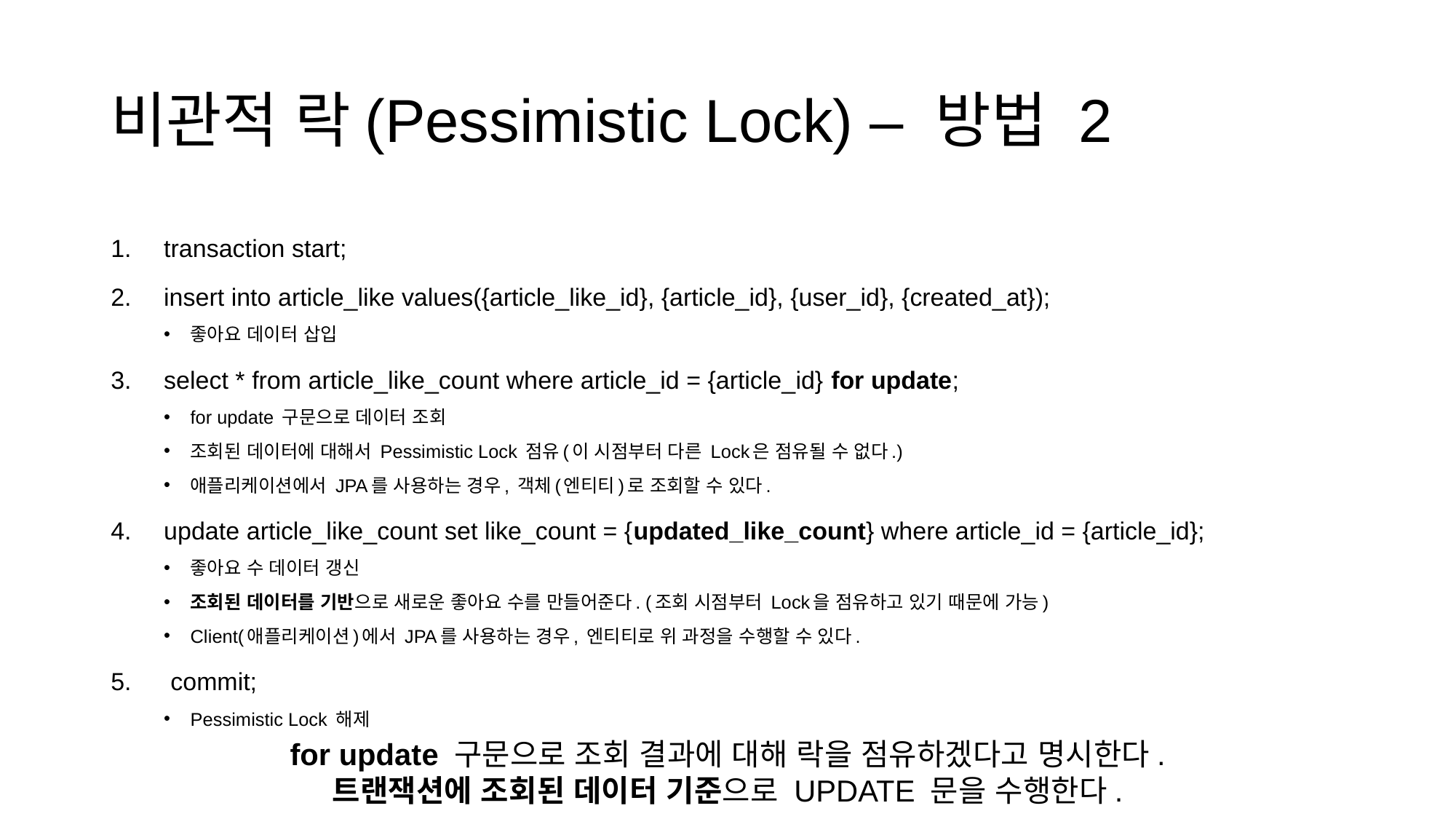

# 비관적 락(Pessimistic Lock) – 방법 2
transaction start;
insert into article_like values({article_like_id}, {article_id}, {user_id}, {created_at});
좋아요 데이터 삽입
select * from article_like_count where article_id = {article_id} for update;
for update 구문으로 데이터 조회
조회된 데이터에 대해서 Pessimistic Lock 점유(이 시점부터 다른 Lock은 점유될 수 없다.)
애플리케이션에서 JPA를 사용하는 경우, 객체(엔티티)로 조회할 수 있다.
update article_like_count set like_count = {updated_like_count} where article_id = {article_id};
좋아요 수 데이터 갱신
조회된 데이터를 기반으로 새로운 좋아요 수를 만들어준다. (조회 시점부터 Lock을 점유하고 있기 때문에 가능)
Client(애플리케이션)에서 JPA를 사용하는 경우, 엔티티로 위 과정을 수행할 수 있다.
commit;
Pessimistic Lock 해제

for update 구문으로 조회 결과에 대해 락을 점유하겠다고 명시한다.
트랜잭션에 조회된 데이터 기준으로 UPDATE 문을 수행한다.